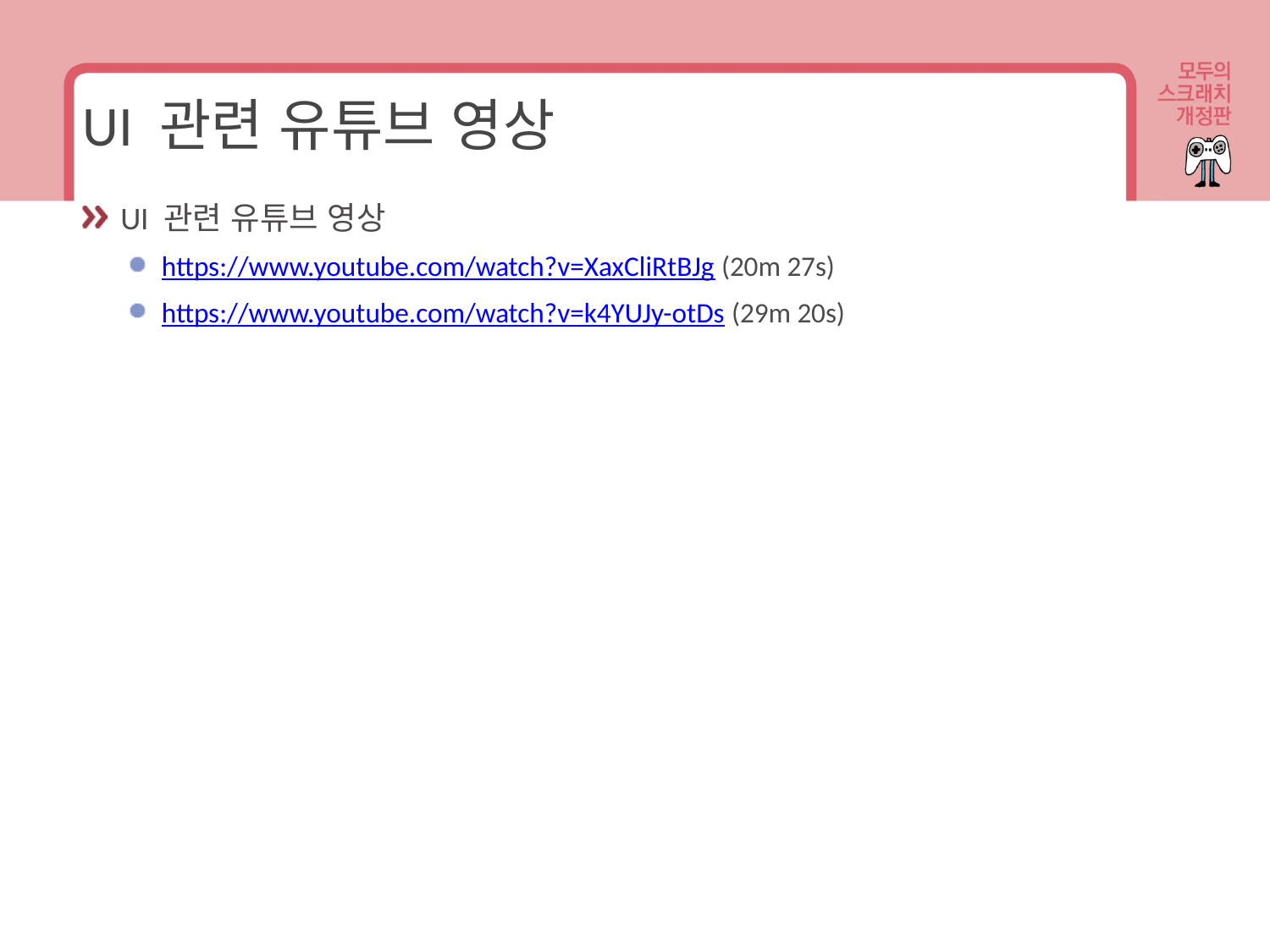

# UI 관련 유튜브 영상
 UI 관련 유튜브 영상
https://www.youtube.com/watch?v=XaxCliRtBJg (20m 27s)
https://www.youtube.com/watch?v=k4YUJy-otDs (29m 20s)